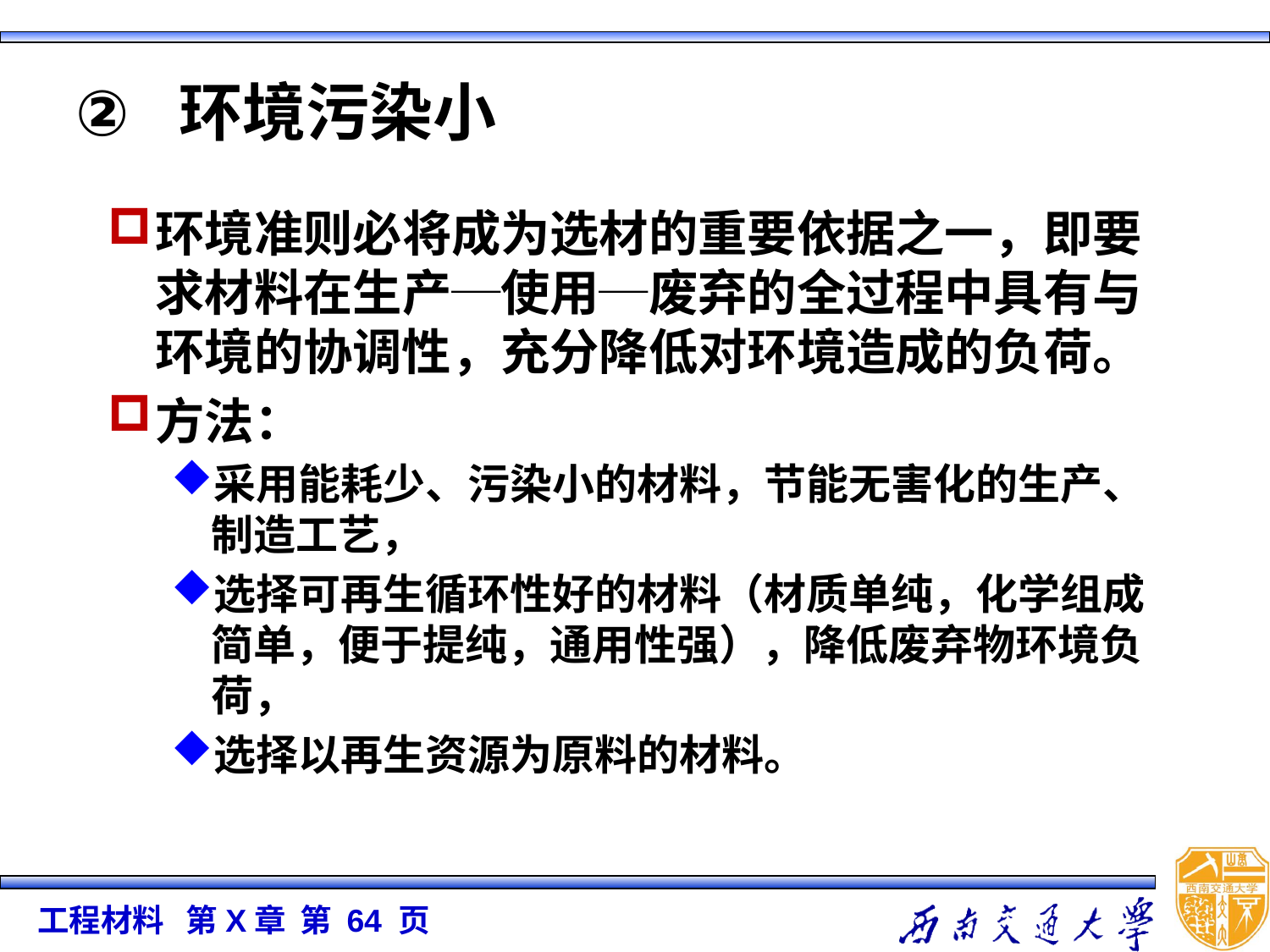

# 环境污染小
环境准则必将成为选材的重要依据之一，即要求材料在生产─使用─废弃的全过程中具有与环境的协调性，充分降低对环境造成的负荷。
方法：
采用能耗少、污染小的材料，节能无害化的生产、制造工艺，
选择可再生循环性好的材料（材质单纯，化学组成简单，便于提纯，通用性强），降低废弃物环境负荷，
选择以再生资源为原料的材料。